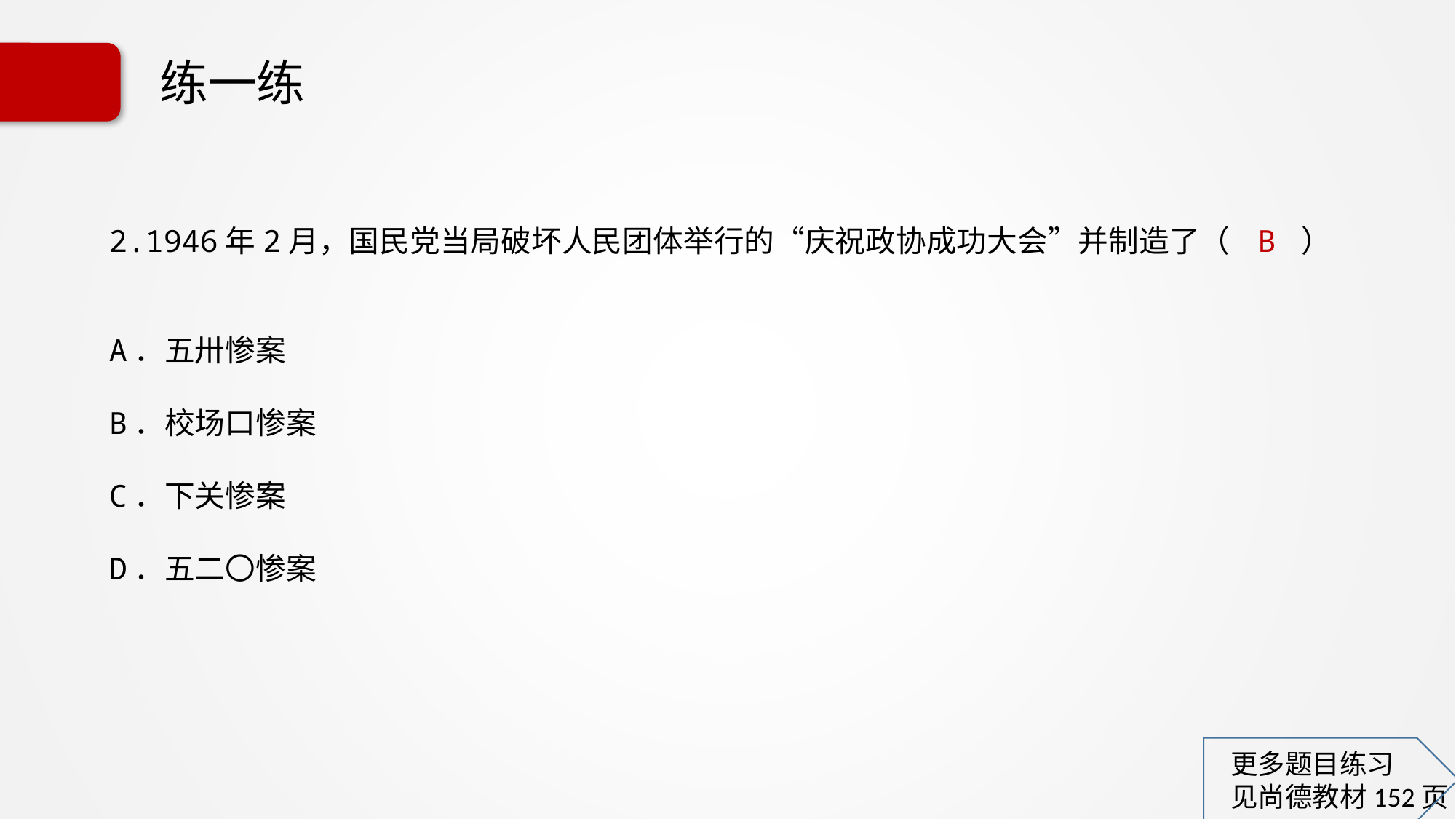

# 练一练
2.1946年2月，国民党当局破坏人民团体举行的“庆祝政协成功大会”并制造了（   B ）

A．五卅惨案

B．校场口惨案

C．下关惨案

D．五二〇惨案

更多题目练习
见尚德教材152页